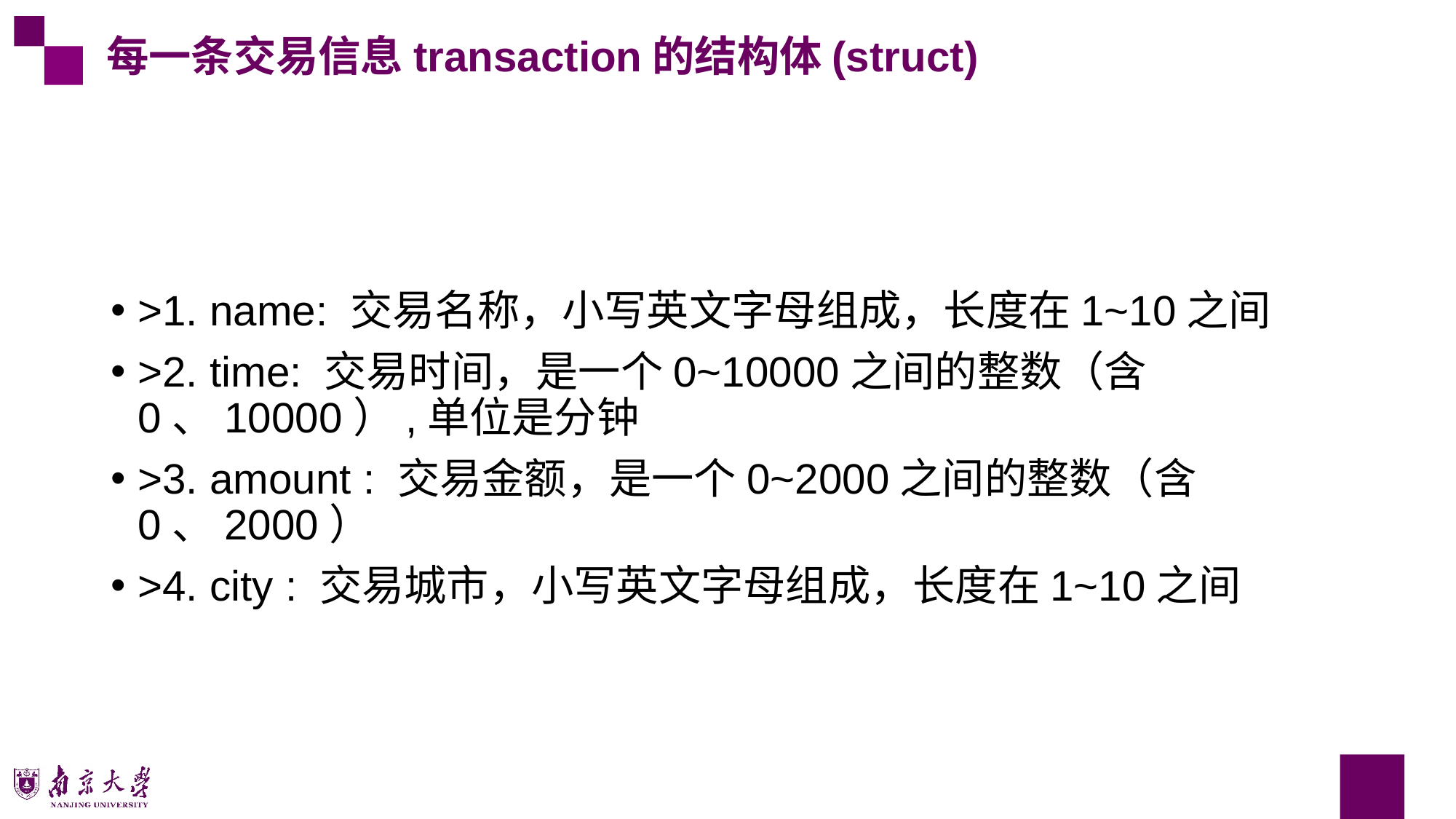

每一条交易信息transaction的结构体(struct)

>1. name: 交易名称，小写英文字母组成，长度在1~10之间
>2. time: 交易时间，是一个0~10000之间的整数（含0、10000）,单位是分钟
>3. amount : 交易金额，是一个0~2000之间的整数（含0、2000）
>4. city : 交易城市，小写英文字母组成，长度在1~10之间
24